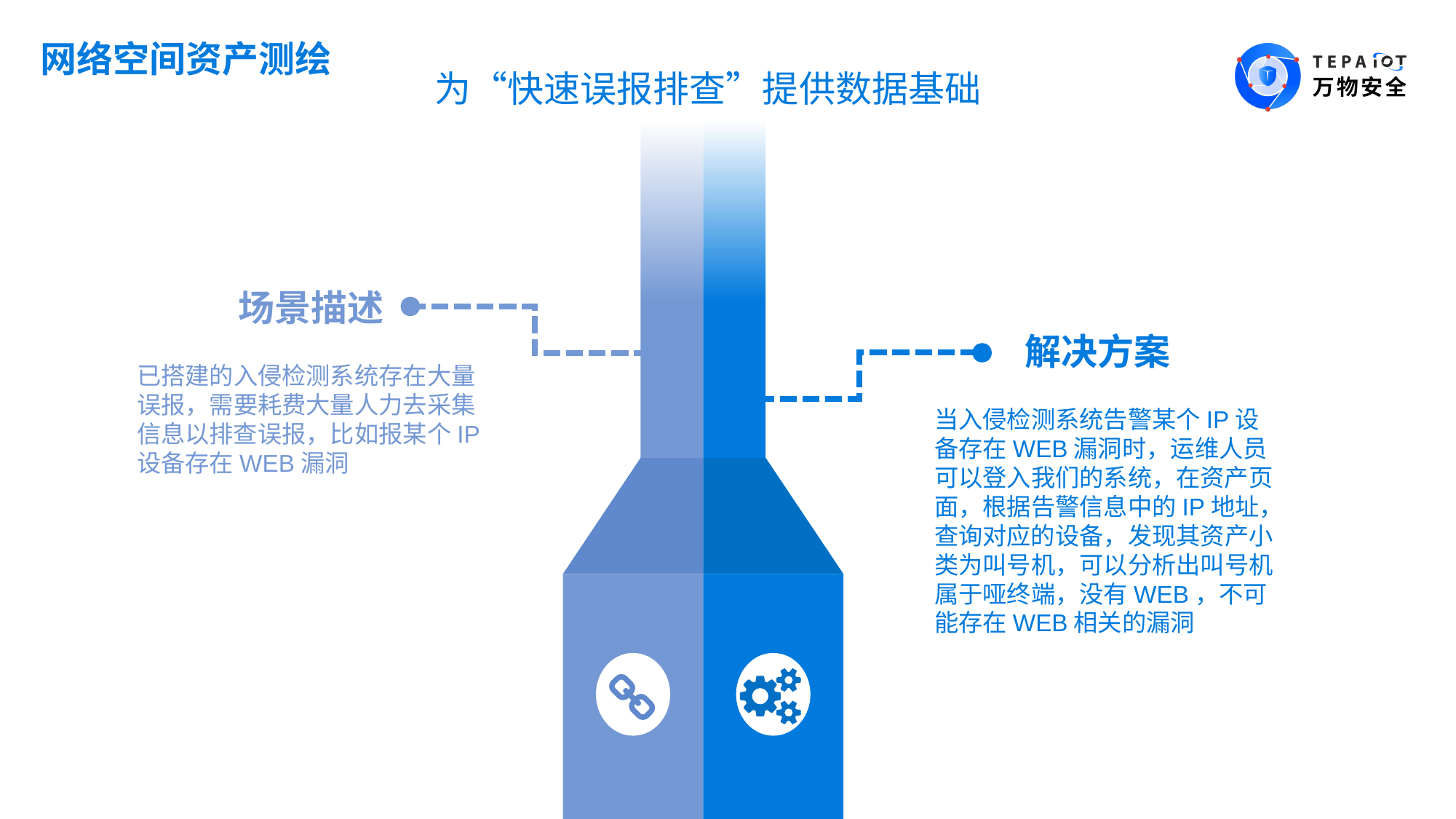

网络空间资产测绘
为“快速误报排查”提供数据基础

场景描述

解决方案

已搭建的入侵检测系统存在大量误报，需要耗费大量人力去采集信息以排查误报，比如报某个IP设备存在WEB漏洞

当入侵检测系统告警某个IP设备存在WEB漏洞时，运维人员可以登入我们的系统，在资产页面，根据告警信息中的IP地址，查询对应的设备，发现其资产小类为叫号机，可以分析出叫号机属于哑终端，没有WEB，不可能存在WEB相关的漏洞